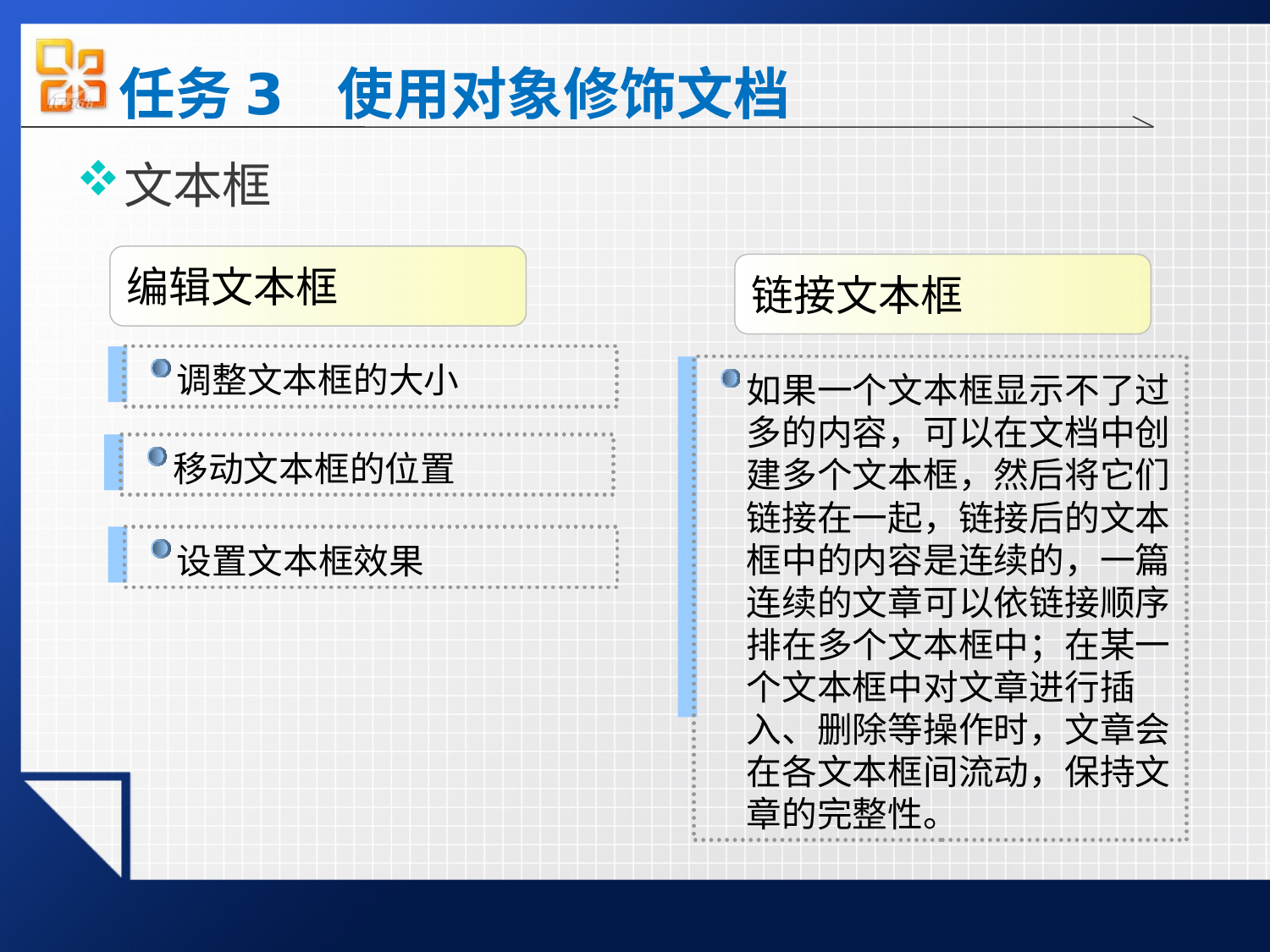

# 任务3  使用对象修饰文档
文本框
编辑文本框
链接文本框
调整文本框的大小

如果一个文本框显示不了过多的内容，可以在文档中创建多个文本框，然后将它们链接在一起，链接后的文本框中的内容是连续的，一篇连续的文章可以依链接顺序排在多个文本框中；在某一个文本框中对文章进行插入、删除等操作时，文章会在各文本框间流动，保持文章的完整性。

移动文本框的位置

设置文本框效果